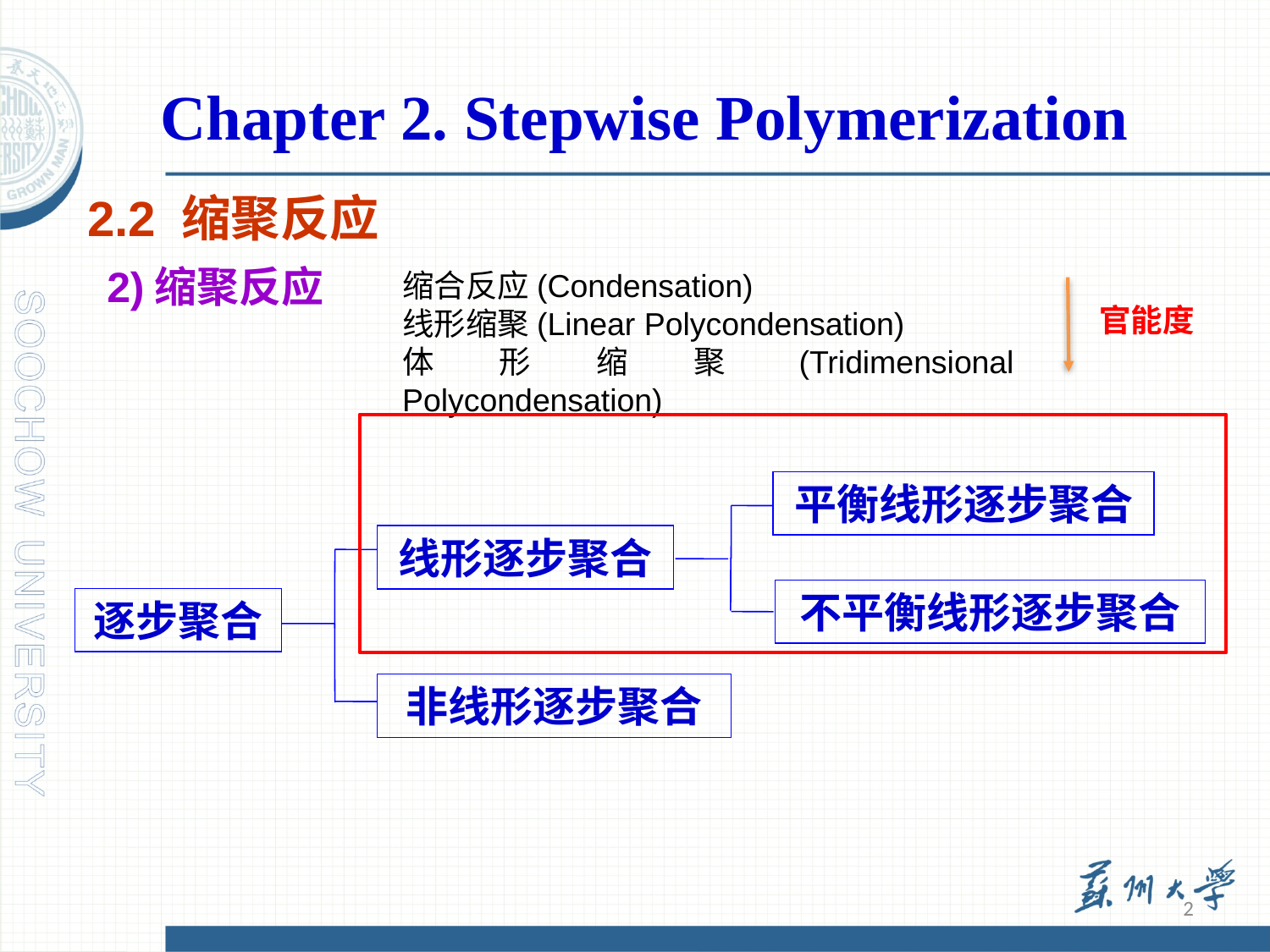

Chapter 2. Stepwise Polymerization
2.2 缩聚反应
2)缩聚反应

缩合反应(Condensation)
线形缩聚(Linear Polycondensation)
体形缩聚(Tridimensional Polycondensation)
官能度

平衡线形逐步聚合

线形逐步聚合

不平衡线形逐步聚合
逐步聚合

非线形逐步聚合

2